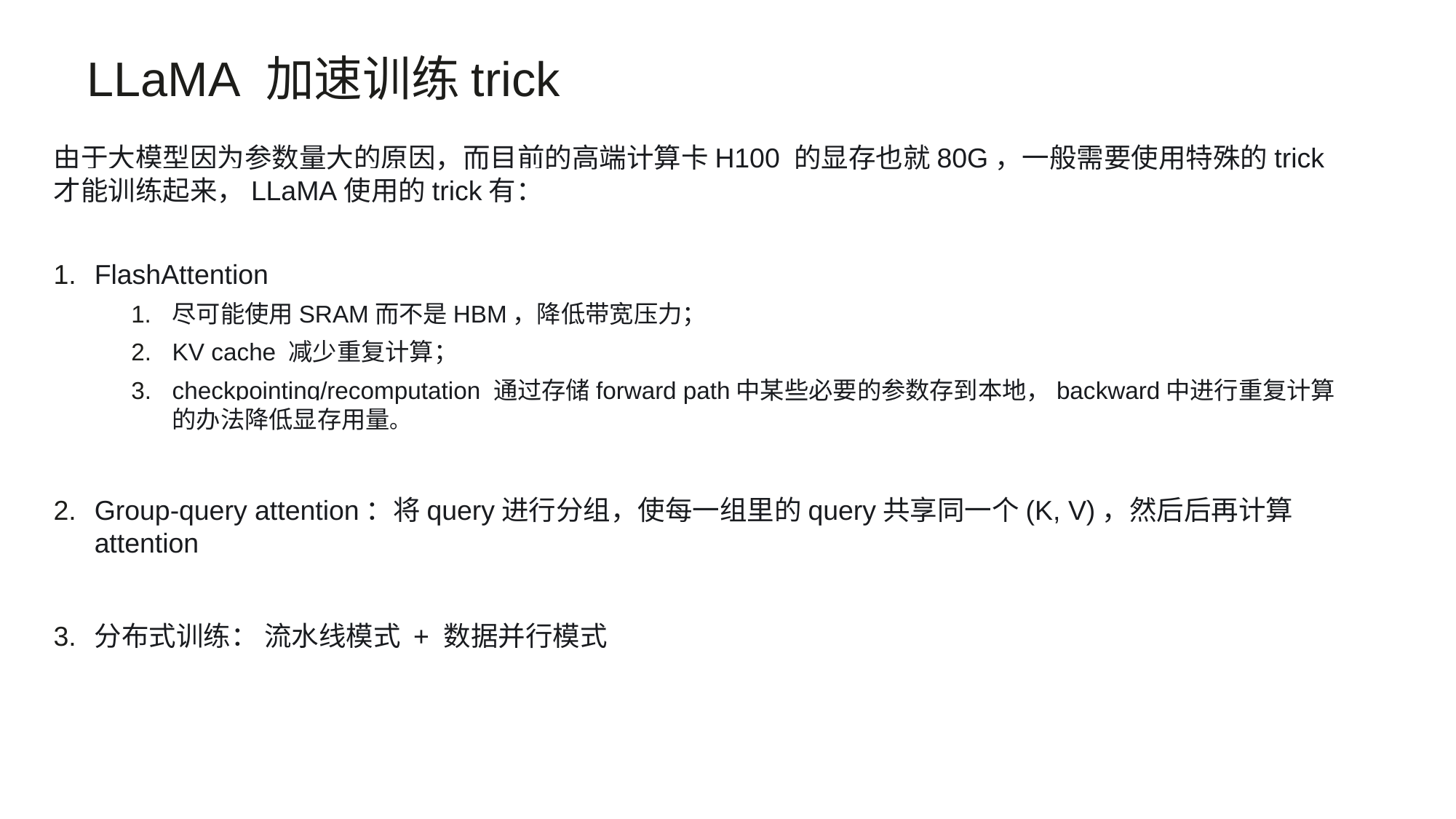

LLaMA 加速训练trick
由于大模型因为参数量大的原因，而目前的高端计算卡H100 的显存也就80G，一般需要使用特殊的trick才能训练起来，LLaMA使用的trick有：

FlashAttention
尽可能使用SRAM而不是HBM，降低带宽压力；
KV cache 减少重复计算；
checkpointing/recomputation 通过存储forward path中某些必要的参数存到本地，backward中进行重复计算的办法降低显存用量。

Group-query attention：将query进行分组，使每一组里的query共享同一个(K, V)，然后后再计算 attention

分布式训练： 流水线模式 + 数据并行模式